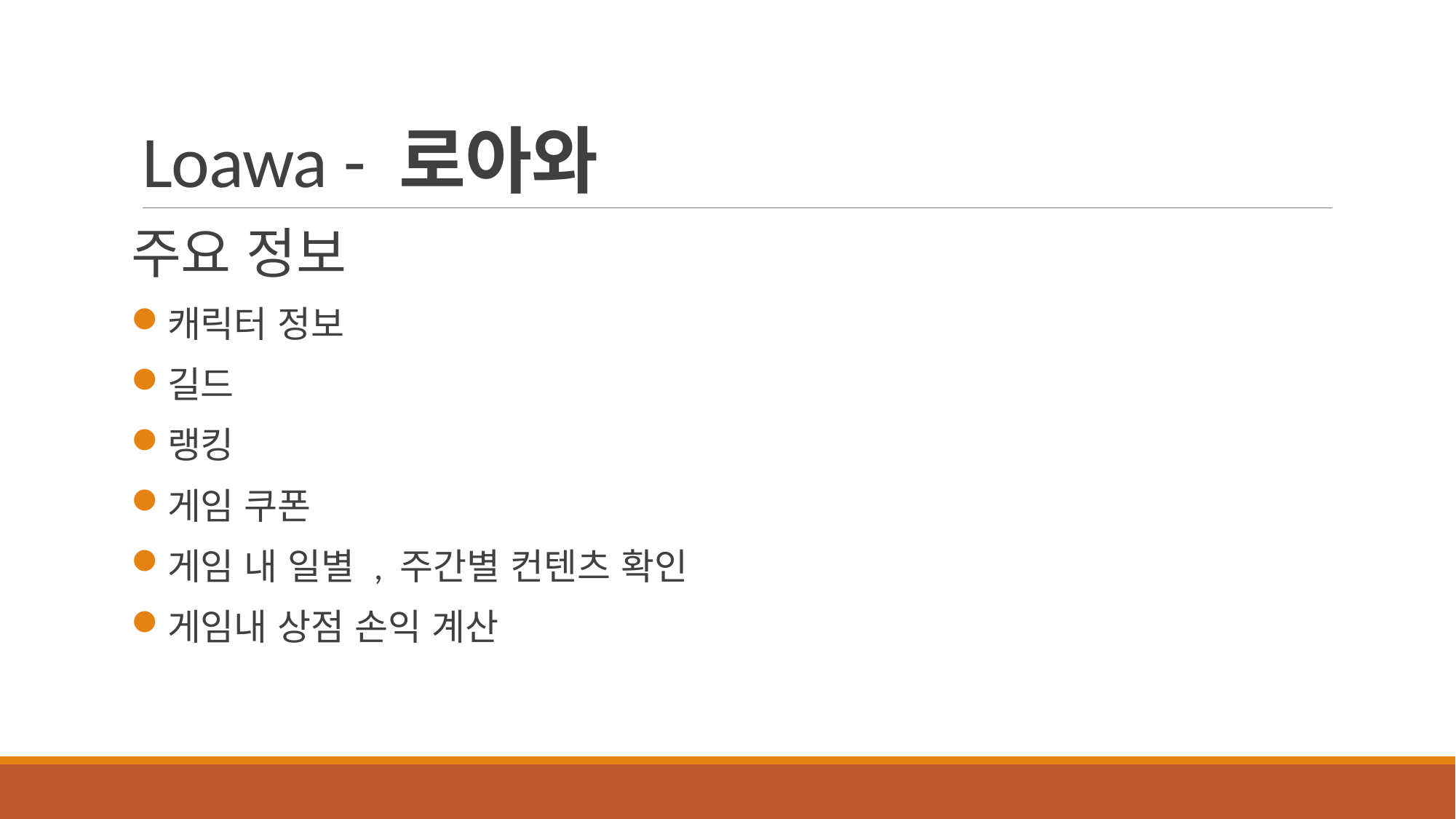

# Loawa - 로아와
주요 정보
캐릭터 정보
길드
랭킹
게임 쿠폰
게임 내 일별 , 주간별 컨텐츠 확인
게임내 상점 손익 계산